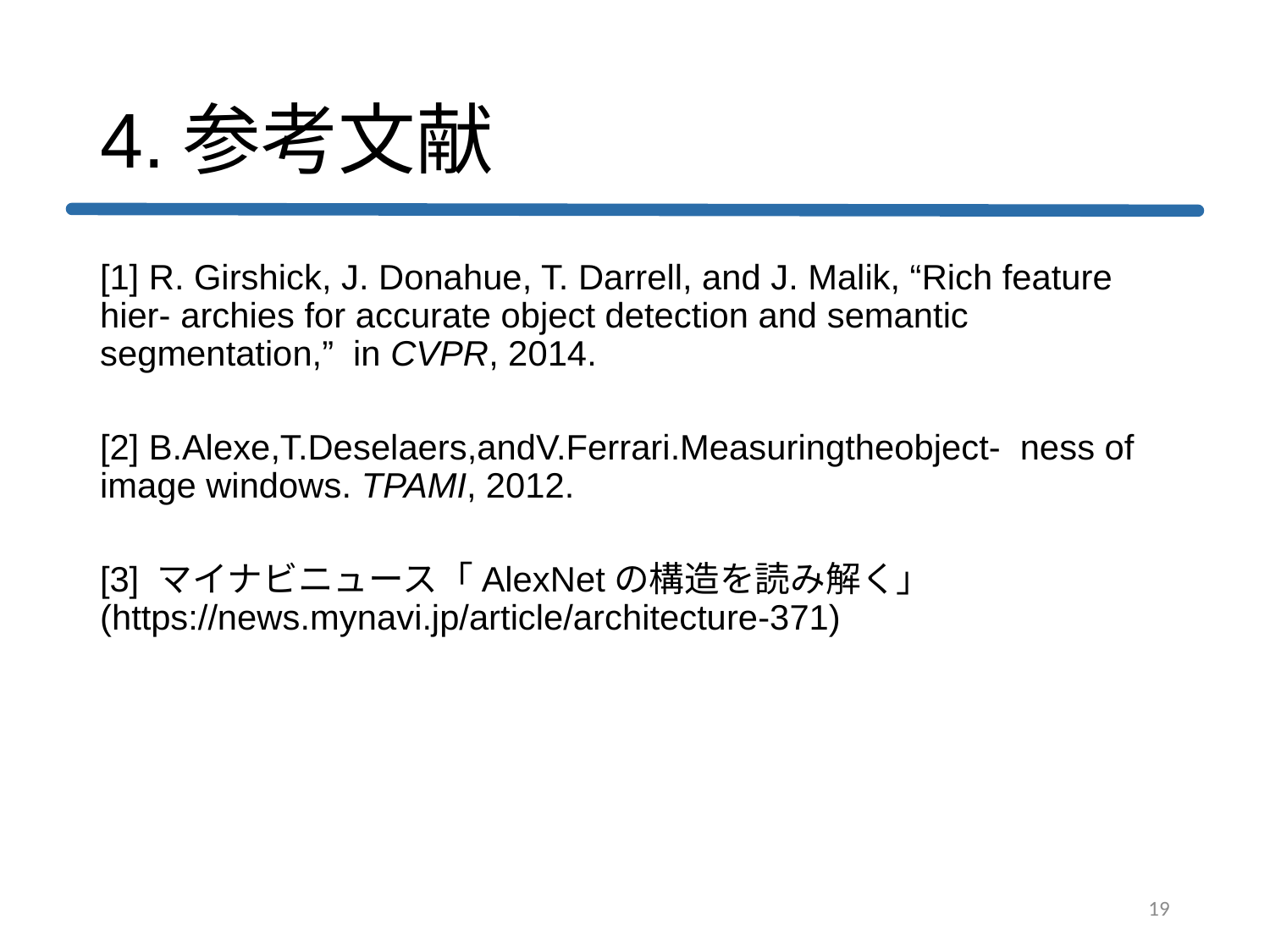

# 4.参考文献
[1] R. Girshick, J. Donahue, T. Darrell, and J. Malik, “Rich feature hier- archies for accurate object detection and semantic segmentation,”  in CVPR, 2014.
[2] B.Alexe,T.Deselaers,andV.Ferrari.Measuringtheobject-  ness of image windows. TPAMI, 2012.
[3] マイナビニュース「AlexNetの構造を読み解く」
(https://news.mynavi.jp/article/architecture-371)
19